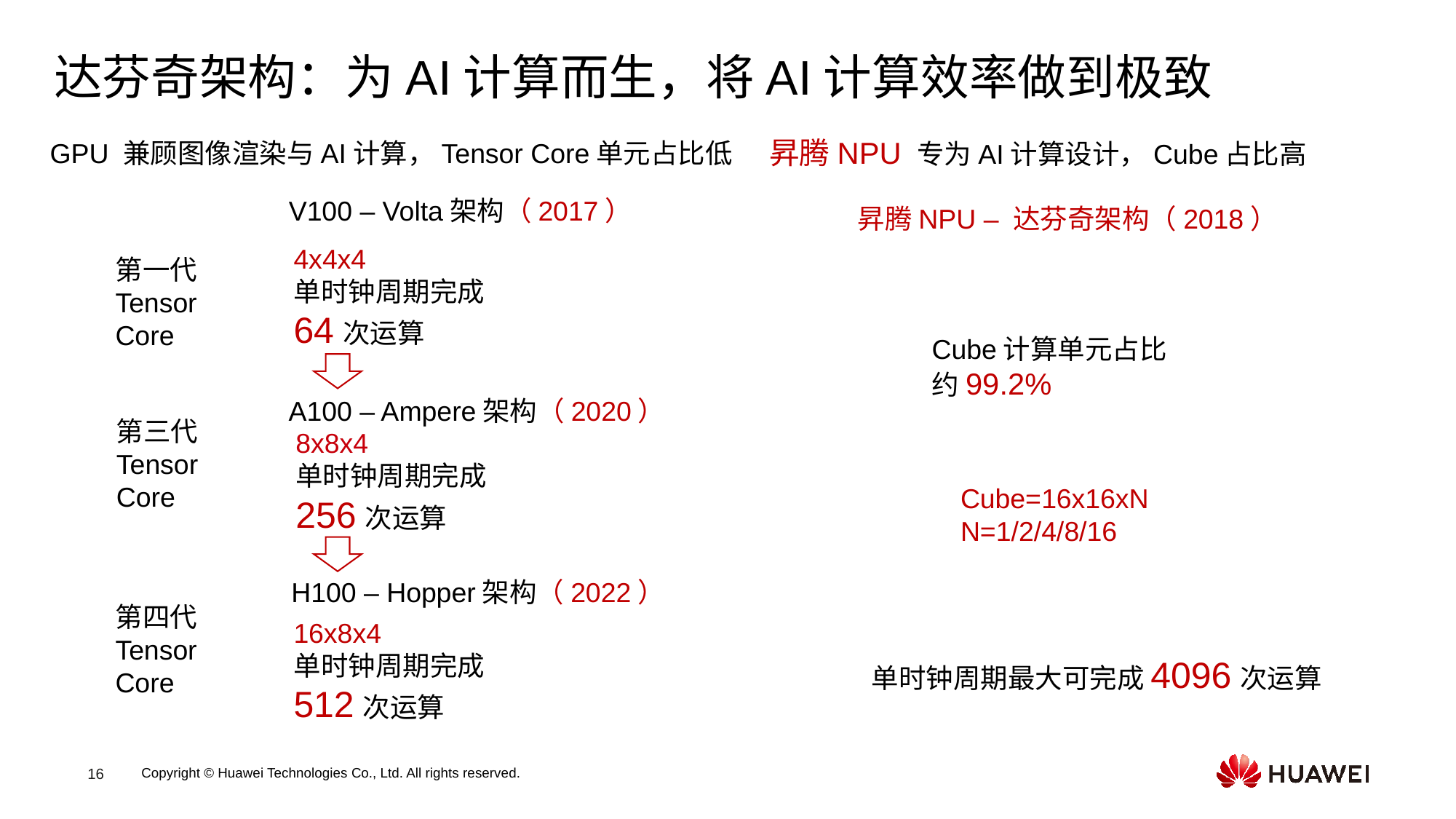

# 达芬奇架构：为AI计算而生，将AI计算效率做到极致
昇腾NPU 专为AI计算设计，Cube占比高
GPU 兼顾图像渲染与AI计算，Tensor Core单元占比低
V100 – Volta架构（2017）
昇腾NPU – 达芬奇架构（2018）
4x4x4
单时钟周期完成64次运算
第一代Tensor
Core
Cube计算单元占比约99.2%

A100 – Ampere架构（2020）
第三代
Tensor
Core
8x8x4
单时钟周期完成256次运算
Cube=16x16xN
N=1/2/4/8/16

H100 – Hopper架构（2022）
第四代Tensor
Core
16x8x4
单时钟周期完成512次运算
单时钟周期最大可完成4096次运算